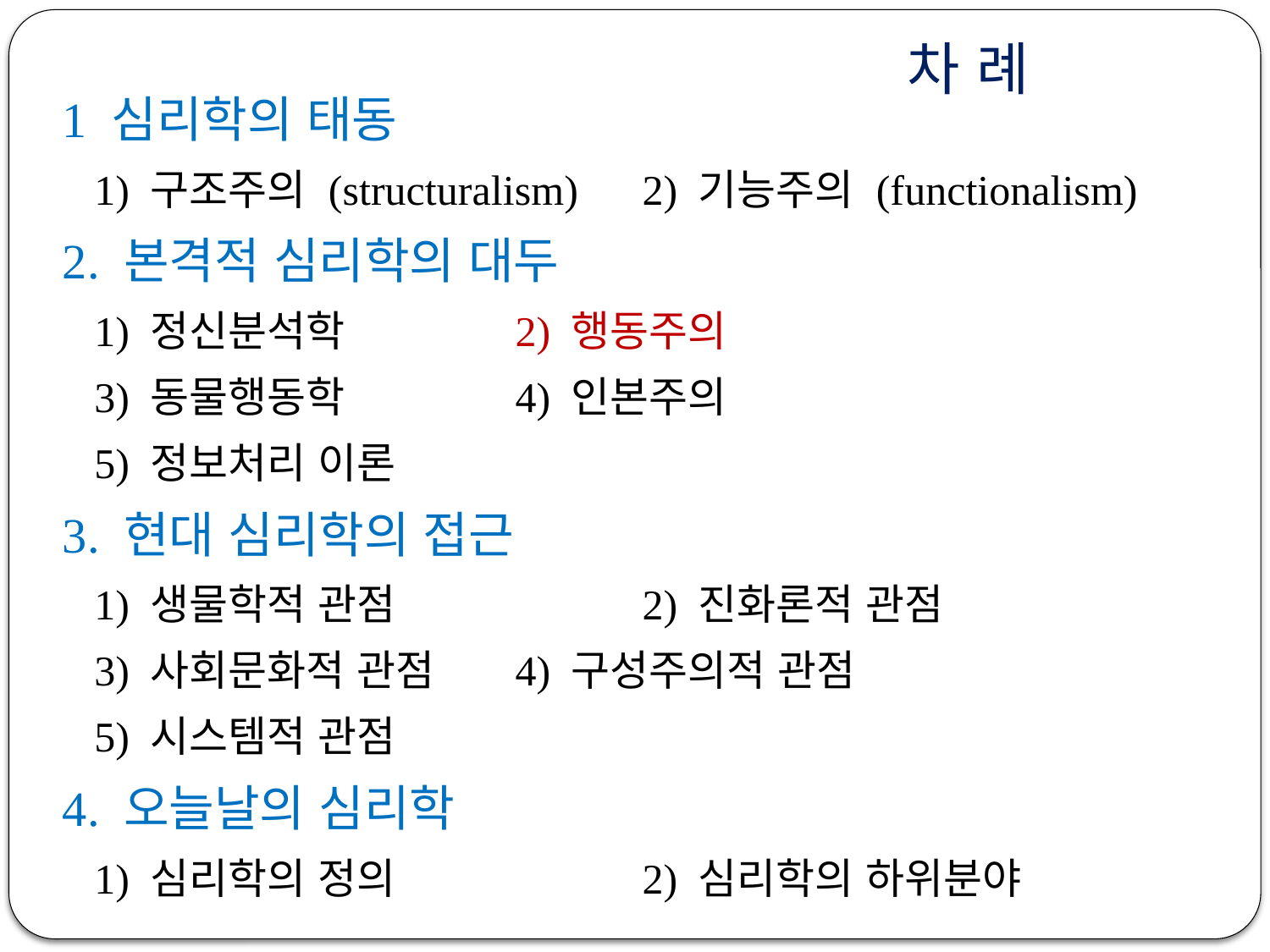

# 차 례
1 심리학의 태동
   1) 구조주의 (structuralism) 	2) 기능주의 (functionalism)
2. 본격적 심리학의 대두
   1) 정신분석학 	 	2) 행동주의
   3) 동물행동학 		4) 인본주의
   5) 정보처리 이론
3. 현대 심리학의 접근
   1) 생물학적 관점  		2) 진화론적 관점
   3) 사회문화적 관점  	4) 구성주의적 관점
   5) 시스템적 관점
4. 오늘날의 심리학
   1) 심리학의 정의 		2) 심리학의 하위분야